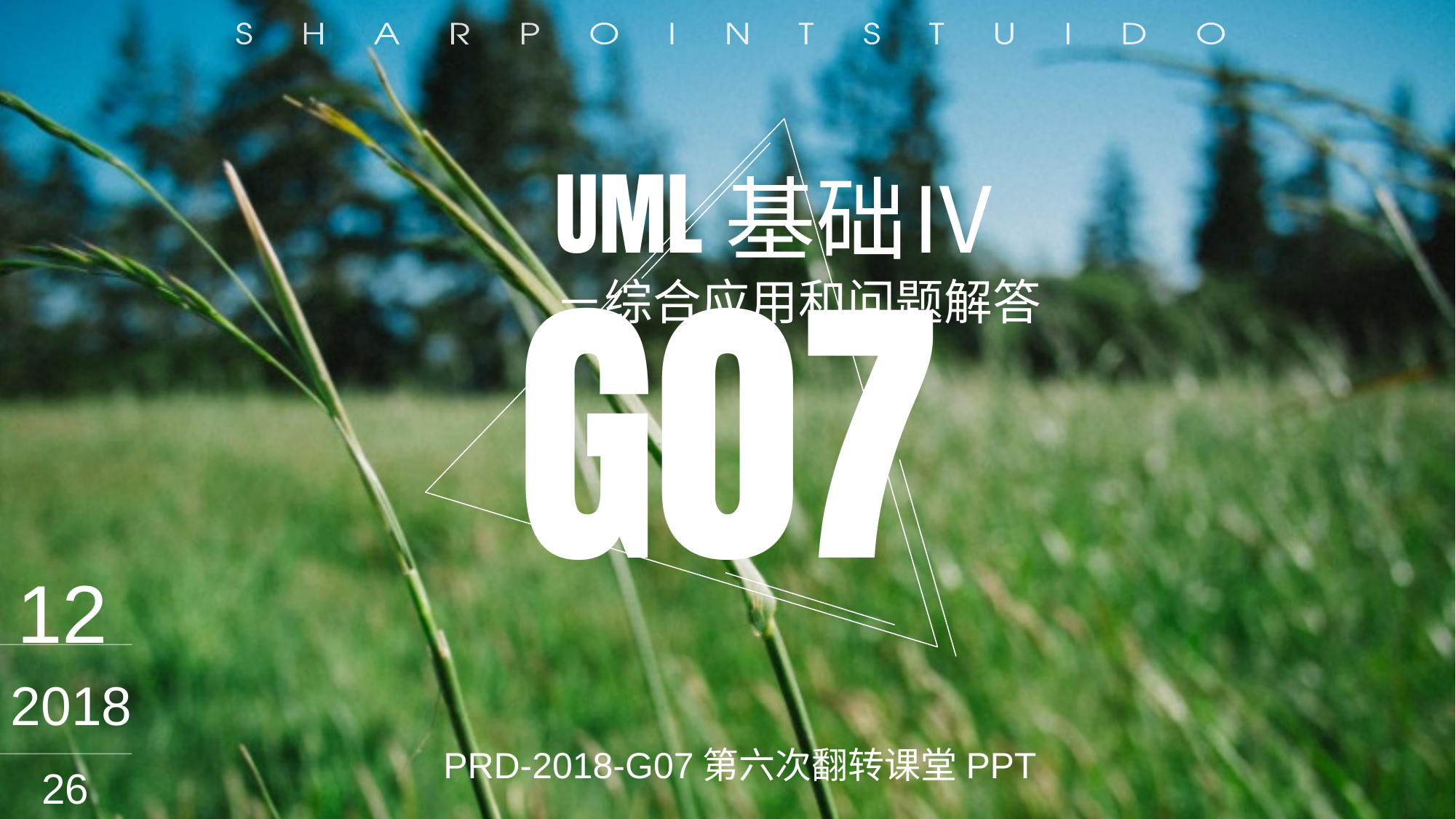

UML基础Ⅳ
－综合应用和问题解答
 G07
12
2018
PRD-2018-G07第六次翻转课堂PPT
26